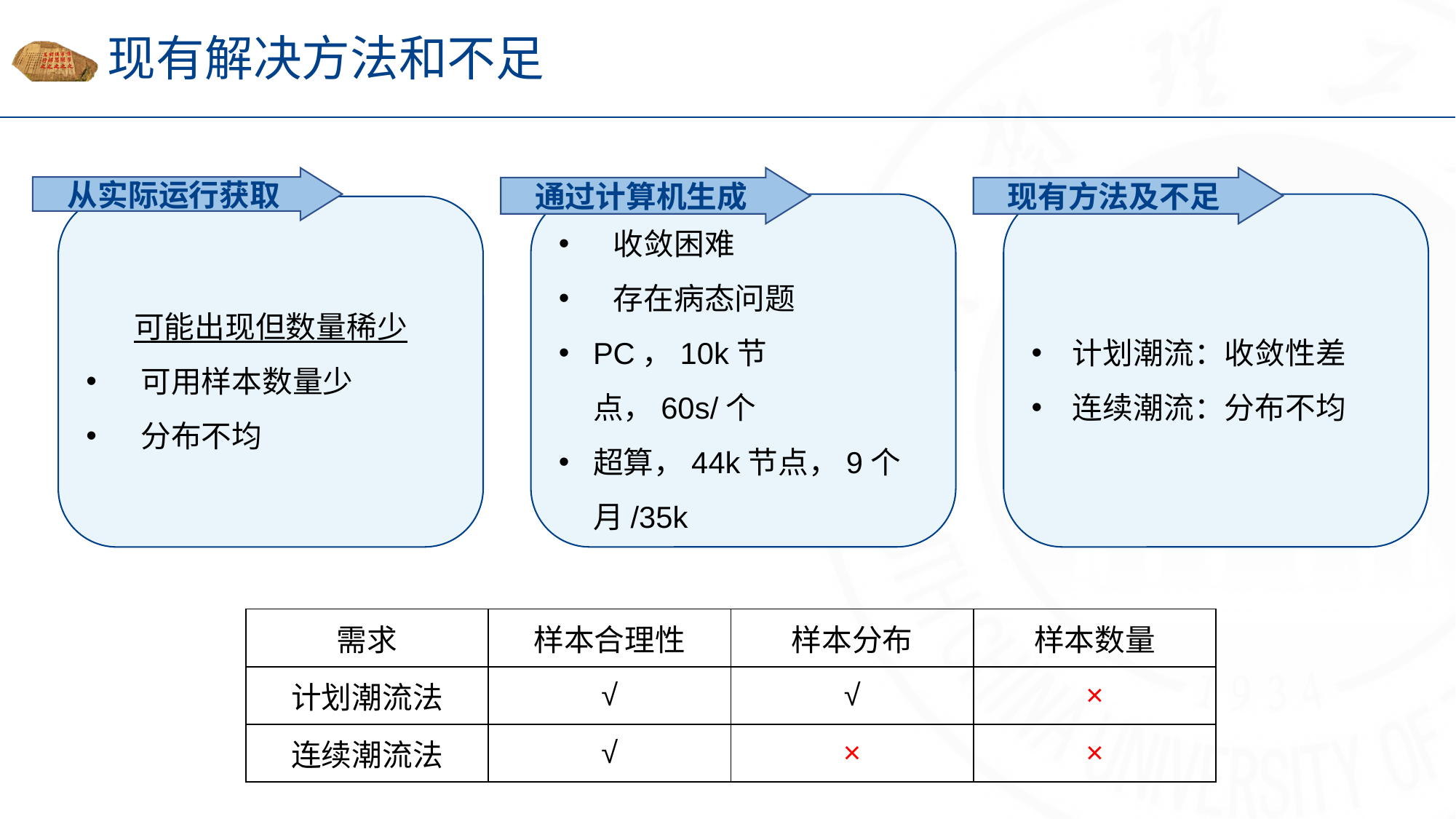

# 现有解决方法和不足
从实际运行获取
可能出现但数量稀少
可用样本数量少
分布不均
通过计算机生成
收敛困难
存在病态问题
PC，10k节点，60s/个
超算，44k节点，9个月/35k
现有方法及不足
计划潮流：收敛性差
连续潮流：分布不均
| 需求 | 样本合理性 | 样本分布 | 样本数量 |
| --- | --- | --- | --- |
| 计划潮流法 | √ | √ | × |
| 连续潮流法 | √ | × | × |